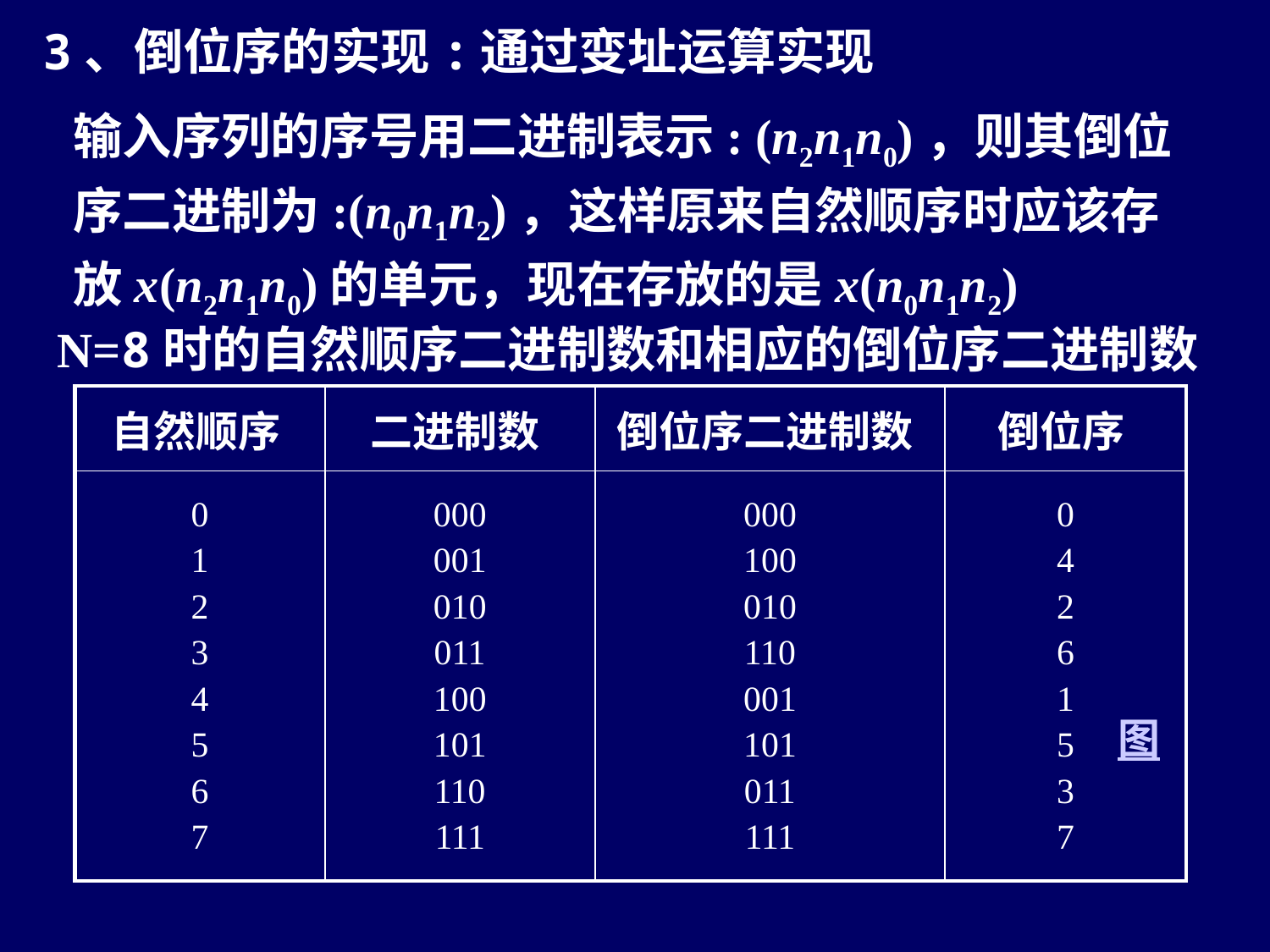

3、倒位序的实现:
通过变址运算实现
输入序列的序号用二进制表示: (n2n1n0)，则其倒位序二进制为:(n0n1n2)，这样原来自然顺序时应该存放x(n2n1n0)的单元，现在存放的是x(n0n1n2)
N=8时的自然顺序二进制数和相应的倒位序二进制数
| 自然顺序 | 二进制数 | 倒位序二进制数 | 倒位序 |
| --- | --- | --- | --- |
| 0 1 2 3 4 5 6 7 | 000 001 010 011 100 101 110 111 | 000 100 010 110 001 101 011 111 | 0 4 2 6 1 5 3 7 |
图